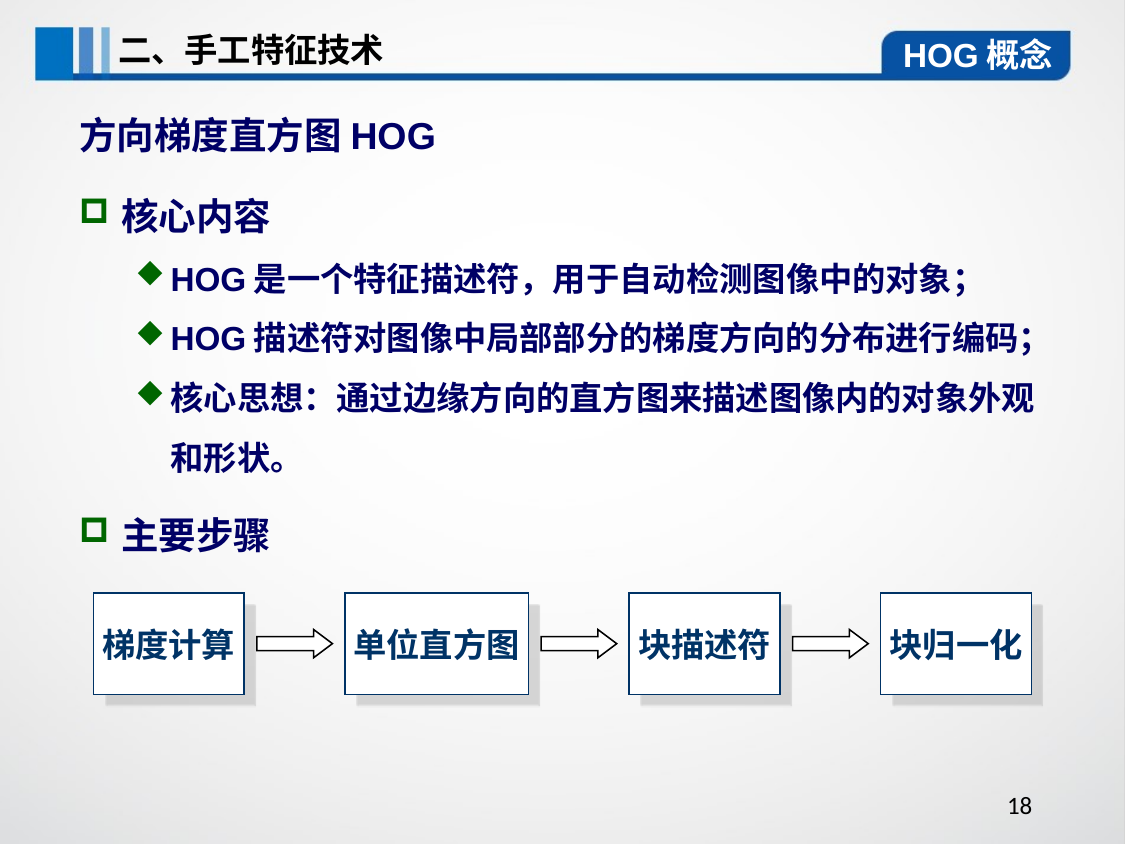

二、手工特征技术
HOG概念
方向梯度直方图HOG
核心内容
HOG是一个特征描述符，用于自动检测图像中的对象；
HOG描述符对图像中局部部分的梯度方向的分布进行编码；
核心思想：通过边缘方向的直方图来描述图像内的对象外观和形状。
主要步骤
梯度计算
单位直方图
块描述符
块归一化

18